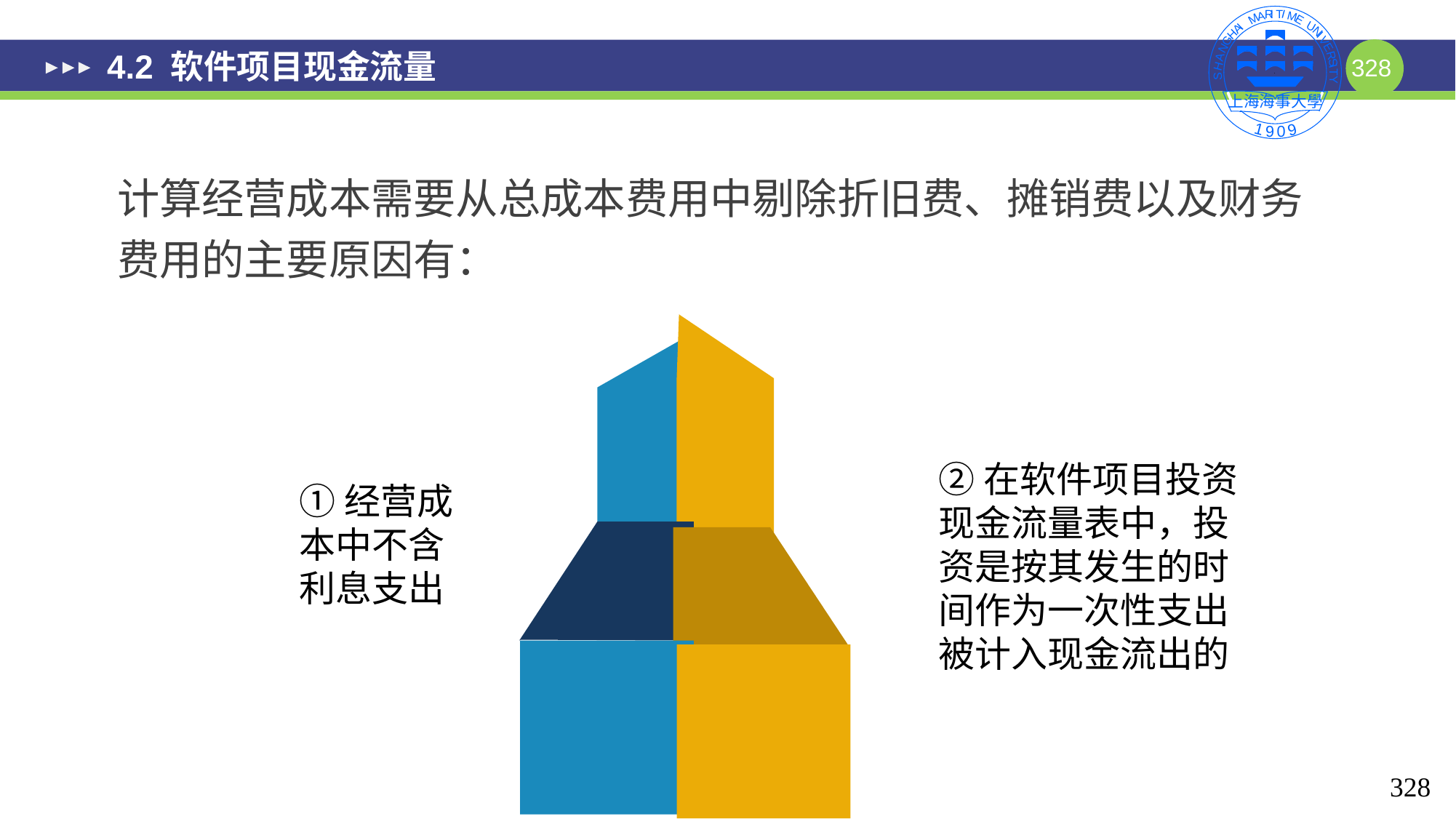

# 4.2 软件项目现金流量
计算经营成本需要从总成本费用中剔除折旧费、摊销费以及财务费用的主要原因有：

②在软件项目投资现金流量表中，投资是按其发生的时间作为一次性支出被计入现金流出的
①经营成本中不含利息支出

328
328